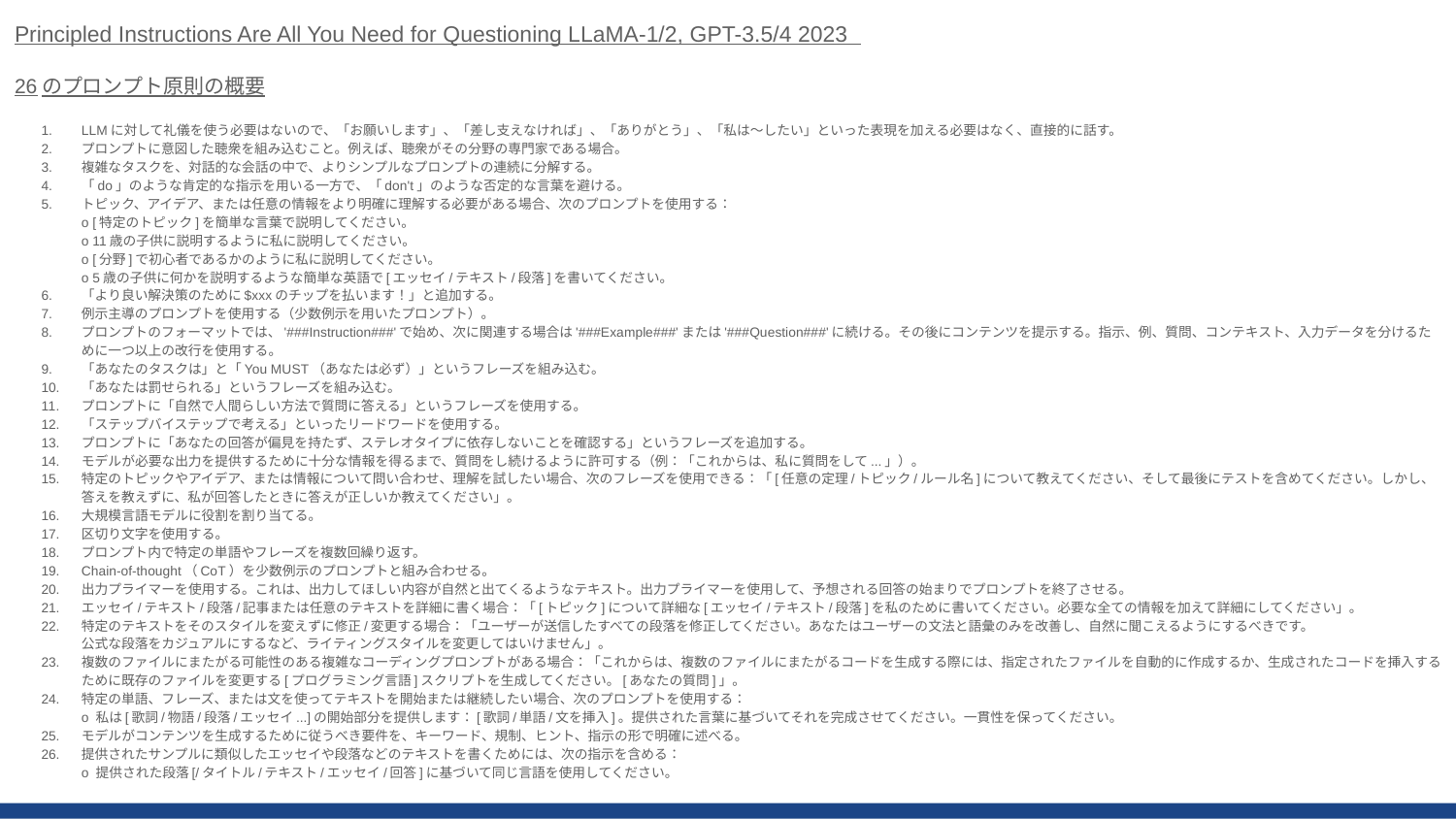

Principled Instructions Are All You Need for Questioning LLaMA-1/2, GPT-3.5/4 2023
26のプロンプト原則の概要
LLMに対して礼儀を使う必要はないので、「お願いします」、「差し支えなければ」、「ありがとう」、「私は〜したい」といった表現を加える必要はなく、直接的に話す。
プロンプトに意図した聴衆を組み込むこと。例えば、聴衆がその分野の専門家である場合。
複雑なタスクを、対話的な会話の中で、よりシンプルなプロンプトの連続に分解する。
「do」のような肯定的な指示を用いる一方で、「don't」のような否定的な言葉を避ける。
トピック、アイデア、または任意の情報をより明確に理解する必要がある場合、次のプロンプトを使用する：
o [特定のトピック]を簡単な言葉で説明してください。
o 11歳の子供に説明するように私に説明してください。
o [分野]で初心者であるかのように私に説明してください。
o 5歳の子供に何かを説明するような簡単な英語で[エッセイ/テキスト/段落]を書いてください。
「より良い解決策のために$xxxのチップを払います！」と追加する。
例示主導のプロンプトを使用する（少数例示を用いたプロンプト）。
プロンプトのフォーマットでは、'###Instruction###'で始め、次に関連する場合は'###Example###'または'###Question###'に続ける。その後にコンテンツを提示する。指示、例、質問、コンテキスト、入力データを分けるために一つ以上の改行を使用する。
「あなたのタスクは」と「You MUST（あなたは必ず）」というフレーズを組み込む。
「あなたは罰せられる」というフレーズを組み込む。
プロンプトに「自然で人間らしい方法で質問に答える」というフレーズを使用する。
「ステップバイステップで考える」といったリードワードを使用する。
プロンプトに「あなたの回答が偏見を持たず、ステレオタイプに依存しないことを確認する」というフレーズを追加する。
モデルが必要な出力を提供するために十分な情報を得るまで、質問をし続けるように許可する（例：「これからは、私に質問をして...」）。
特定のトピックやアイデア、または情報について問い合わせ、理解を試したい場合、次のフレーズを使用できる：「[任意の定理/トピック/ルール名]について教えてください、そして最後にテストを含めてください。しかし、答えを教えずに、私が回答したときに答えが正しいか教えてください」。
大規模言語モデルに役割を割り当てる。
区切り文字を使用する。
プロンプト内で特定の単語やフレーズを複数回繰り返す。
Chain-of-thought（CoT）を少数例示のプロンプトと組み合わせる。
出力プライマーを使用する。これは、出力してほしい内容が自然と出てくるようなテキスト。出力プライマーを使用して、予想される回答の始まりでプロンプトを終了させる。
エッセイ/テキスト/段落/記事または任意のテキストを詳細に書く場合：「[トピック]について詳細な[エッセイ/テキスト/段落]を私のために書いてください。必要な全ての情報を加えて詳細にしてください」。
特定のテキストをそのスタイルを変えずに修正/変更する場合：「ユーザーが送信したすべての段落を修正してください。あなたはユーザーの文法と語彙のみを改善し、自然に聞こえるようにするべきです。
公式な段落をカジュアルにするなど、ライティングスタイルを変更してはいけません」。
複数のファイルにまたがる可能性のある複雑なコーディングプロンプトがある場合：「これからは、複数のファイルにまたがるコードを生成する際には、指定されたファイルを自動的に作成するか、生成されたコードを挿入するために既存のファイルを変更する[プログラミング言語]スクリプトを生成してください。[あなたの質問]」。
特定の単語、フレーズ、または文を使ってテキストを開始または継続したい場合、次のプロンプトを使用する：
o 私は[歌詞/物語/段落/エッセイ...]の開始部分を提供します：[歌詞/単語/文を挿入]。提供された言葉に基づいてそれを完成させてください。一貫性を保ってください。
モデルがコンテンツを生成するために従うべき要件を、キーワード、規制、ヒント、指示の形で明確に述べる。
提供されたサンプルに類似したエッセイや段落などのテキストを書くためには、次の指示を含める：
o 提供された段落[/タイトル/テキスト/エッセイ/回答]に基づいて同じ言語を使用してください。